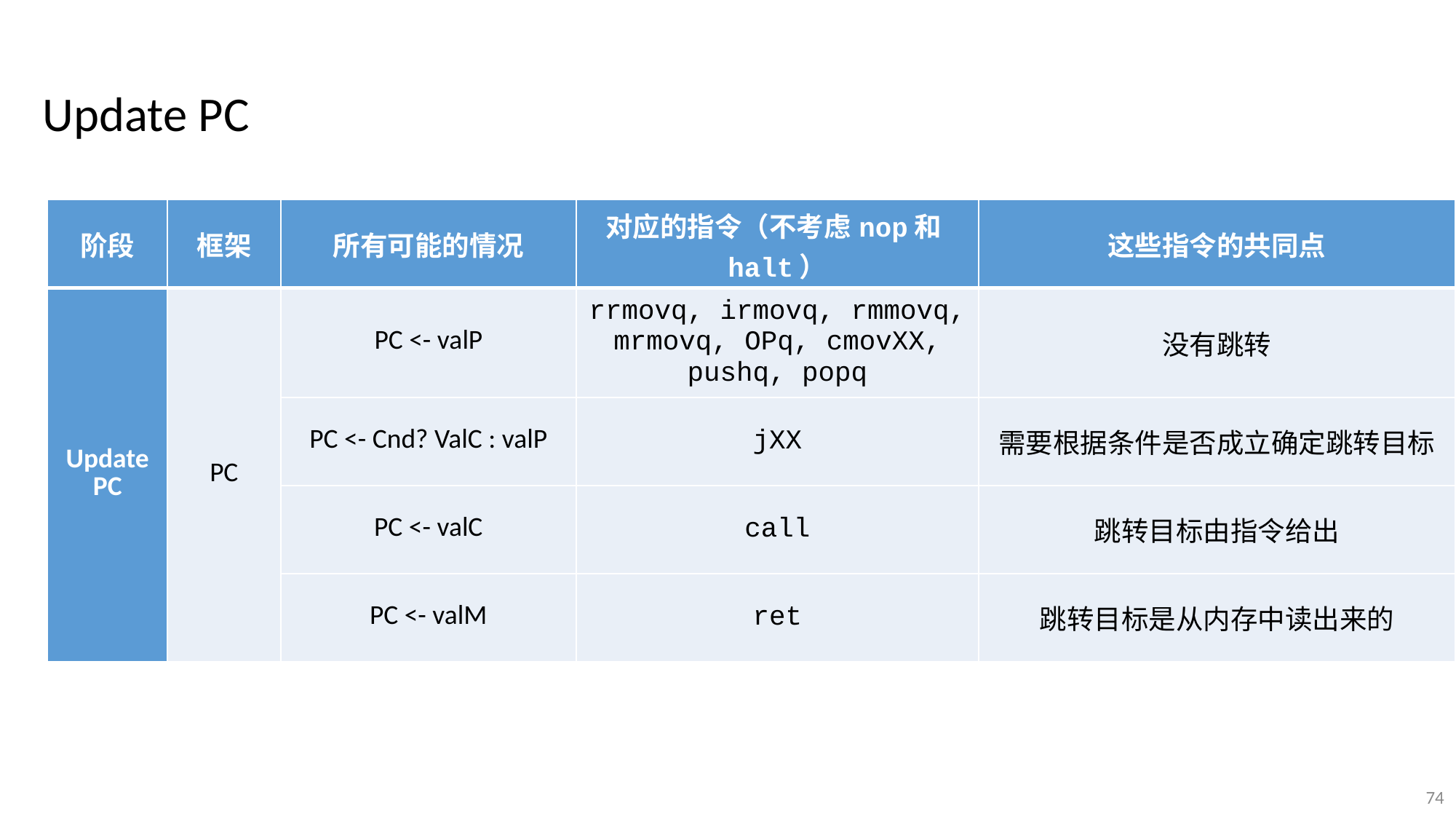

Update PC
| 阶段 | 框架 | 所有可能的情况 | 对应的指令（不考虑nop和halt） | 这些指令的共同点 |
| --- | --- | --- | --- | --- |
| Update PC | PC | PC <- valP | rrmovq, irmovq, rmmovq, mrmovq, OPq, cmovXX, pushq, popq | 没有跳转 |
|  |  | PC <- Cnd? ValC : valP | jXX | 需要根据条件是否成立确定跳转目标 |
|  |  | PC <- valC | call | 跳转目标由指令给出 |
|  |  | PC <- valM | ret | 跳转目标是从内存中读出来的 |
74